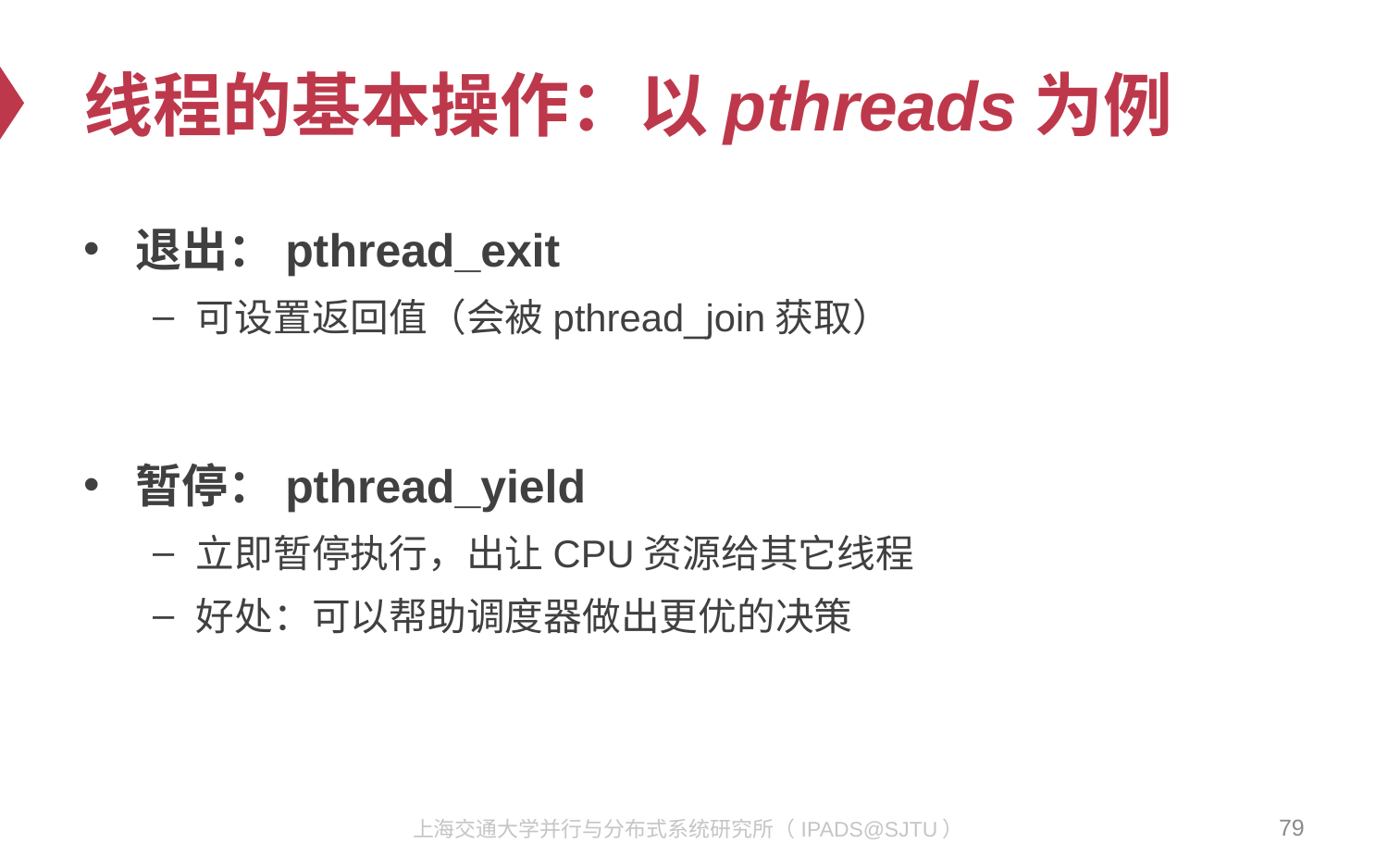

# 线程的基本操作：以pthreads为例
退出：pthread_exit
可设置返回值（会被pthread_join获取）

暂停：pthread_yield
立即暂停执行，出让CPU资源给其它线程
好处：可以帮助调度器做出更优的决策

79
上海交通大学并行与分布式系统研究所（IPADS@SJTU）